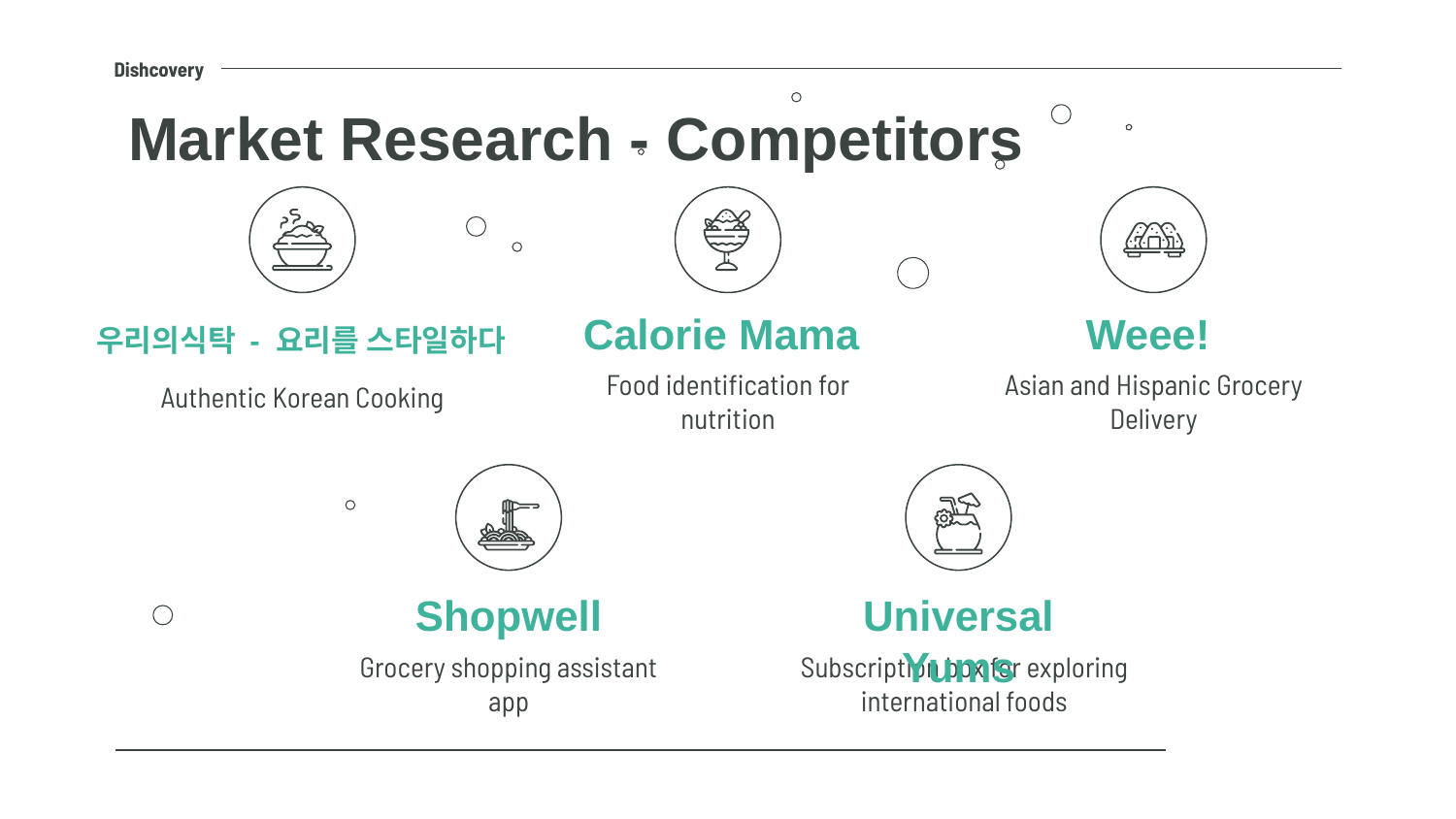

Dishcovery
Market Research - Competitors

Calorie Mama

Weee!
우리의식탁 - 요리를 스타일하다
Food identification for nutrition
Asian and Hispanic Grocery Delivery
Authentic Korean Cooking

# Shopwell
Universal Yums

Subscription box for exploring international foods
Grocery shopping assistant app